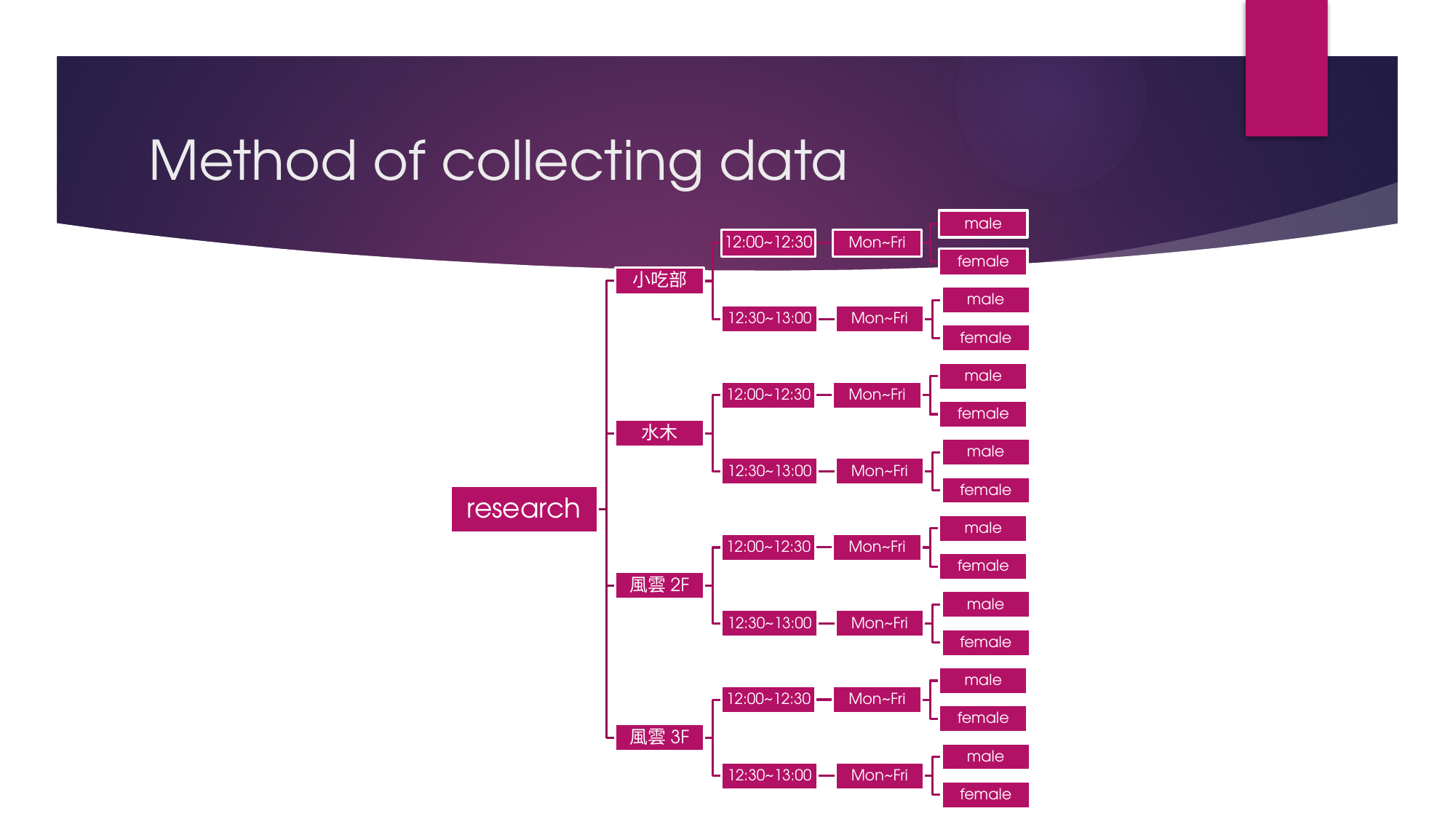

# Method of collecting data
research
小吃部
12:00~12:30
Mon~Fri
male
female
12:30~13:00
Mon~Fri
male
female
水木
12:00~12:30
Mon~Fri
male
female
12:30~13:00
Mon~Fri
male
female
風雲2F
12:00~12:30
Mon~Fri
male
female
12:30~13:00
Mon~Fri
male
female
風雲3F
12:00~12:30
Mon~Fri
male
female
12:30~13:00
Mon~Fri
male
female